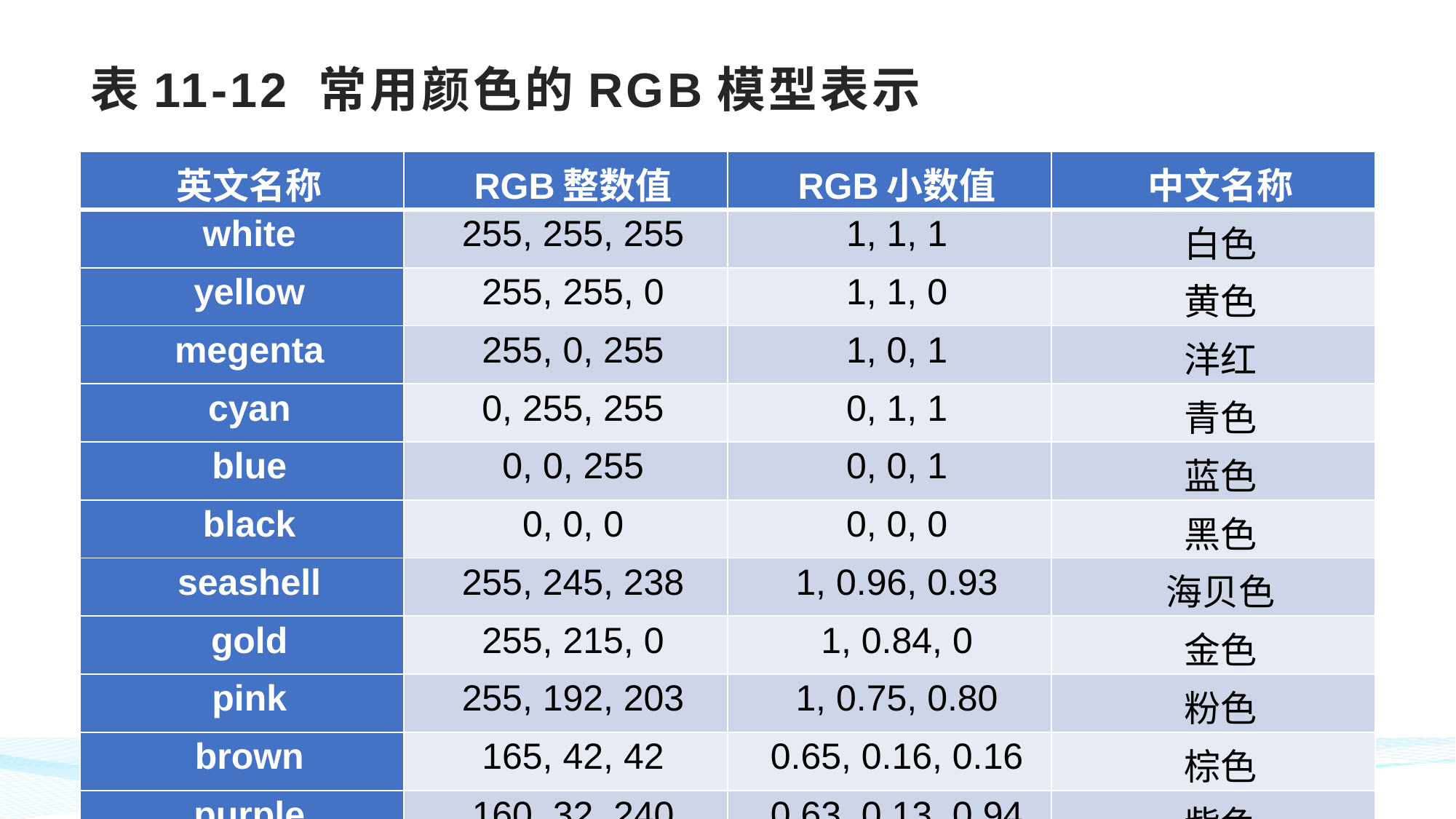

# 表11-12 常用颜色的RGB模型表示
| 英文名称 | RGB整数值 | RGB小数值 | 中文名称 |
| --- | --- | --- | --- |
| white | 255, 255, 255 | 1, 1, 1 | 白色 |
| yellow | 255, 255, 0 | 1, 1, 0 | 黄色 |
| megenta | 255, 0, 255 | 1, 0, 1 | 洋红 |
| cyan | 0, 255, 255 | 0, 1, 1 | 青色 |
| blue | 0, 0, 255 | 0, 0, 1 | 蓝色 |
| black | 0, 0, 0 | 0, 0, 0 | 黑色 |
| seashell | 255, 245, 238 | 1, 0.96, 0.93 | 海贝色 |
| gold | 255, 215, 0 | 1, 0.84, 0 | 金色 |
| pink | 255, 192, 203 | 1, 0.75, 0.80 | 粉色 |
| brown | 165, 42, 42 | 0.65, 0.16, 0.16 | 棕色 |
| purple | 160, 32, 240 | 0.63, 0.13, 0.94 | 紫色 |
| tomato | 255, 99, 71 | 1, 0.39, 0.28 | 番茄色 |